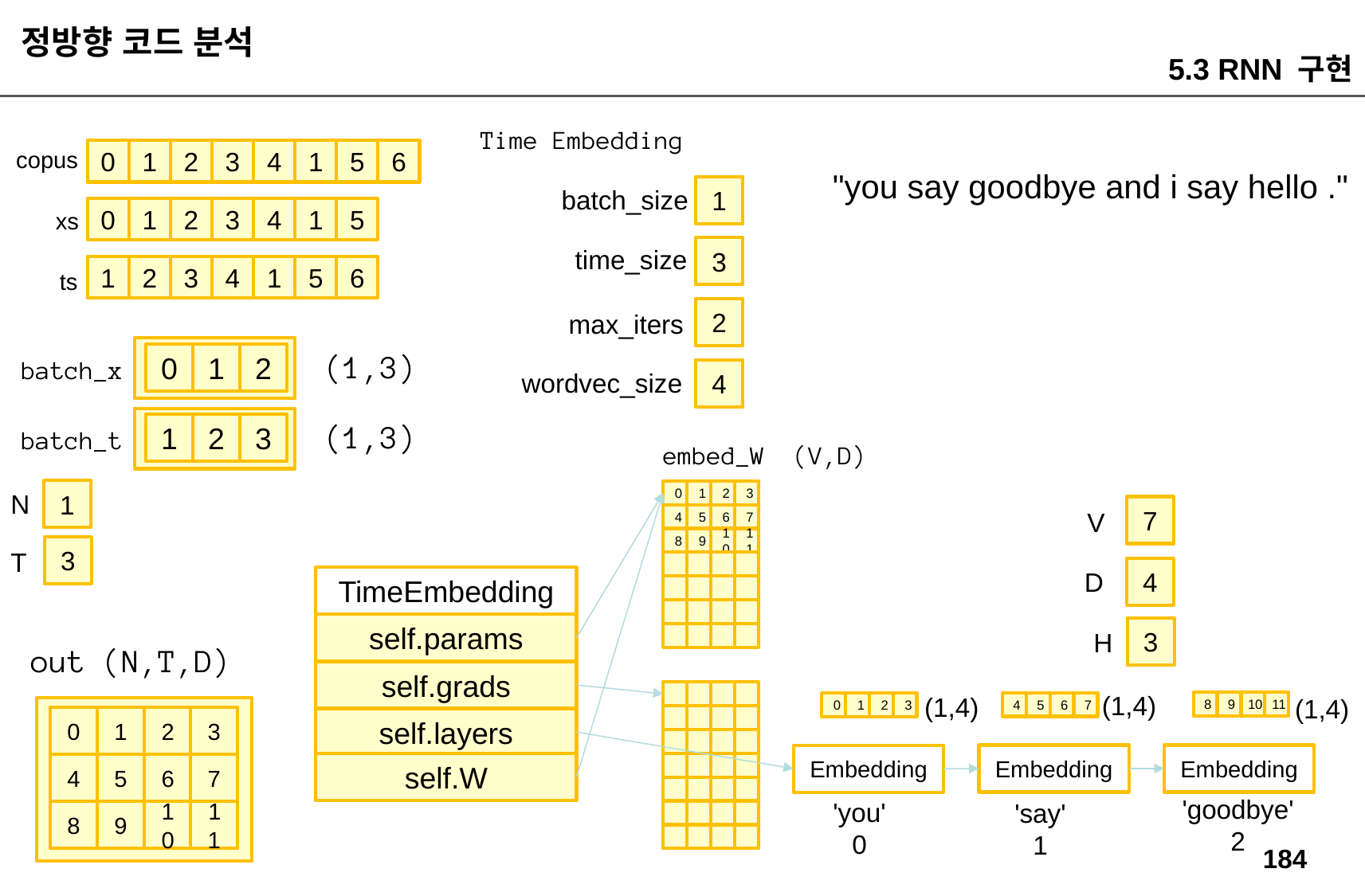

정방향 코드 분석
5.3 RNN 구현
Time Embedding
copus
0
1
2
3
4
1
5
6
"you say goodbye and i say hello ."
1
batch_size
0
1
2
3
4
1
5
xs
time_size
3
1
2
3
4
1
5
6
ts
2
max_iters

(1,3)
0
1
2
batch_x
4
wordvec_size

(1,3)
1
2
3
batch_t
embed_W  (V,D)
1
0
1
2
3
N
7
V
4
5
6
7
8
9
10
11
3
T

4
D
TimeEmbedding

self.params
3
H

out (N,T,D)
self.grads

(1,4)
(1,4)
(1,4)
8
9
10
11
4
5
6
7
0
1
2
3

0
1
2
3
self.layers
Embedding
Embedding
Embedding
self.W
4
5
6
7
'goodbye'
2
'you'
0
'say'
1
11
8
9
10